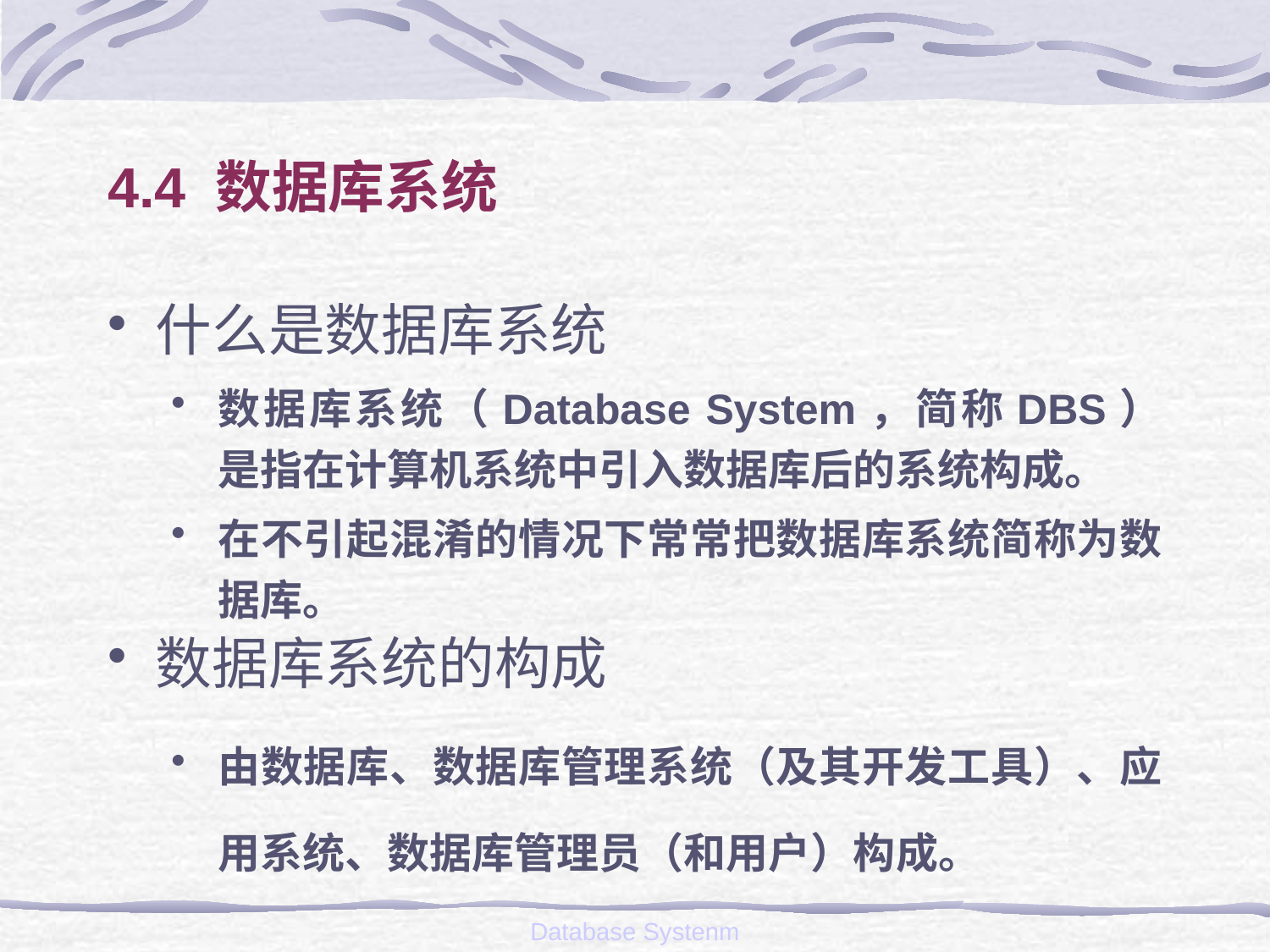

# 4.4 数据库系统
什么是数据库系统
数据库系统（Database System，简称DBS）是指在计算机系统中引入数据库后的系统构成。
在不引起混淆的情况下常常把数据库系统简称为数据库。
数据库系统的构成
由数据库、数据库管理系统（及其开发工具）、应用系统、数据库管理员（和用户）构成。
Database Systenm